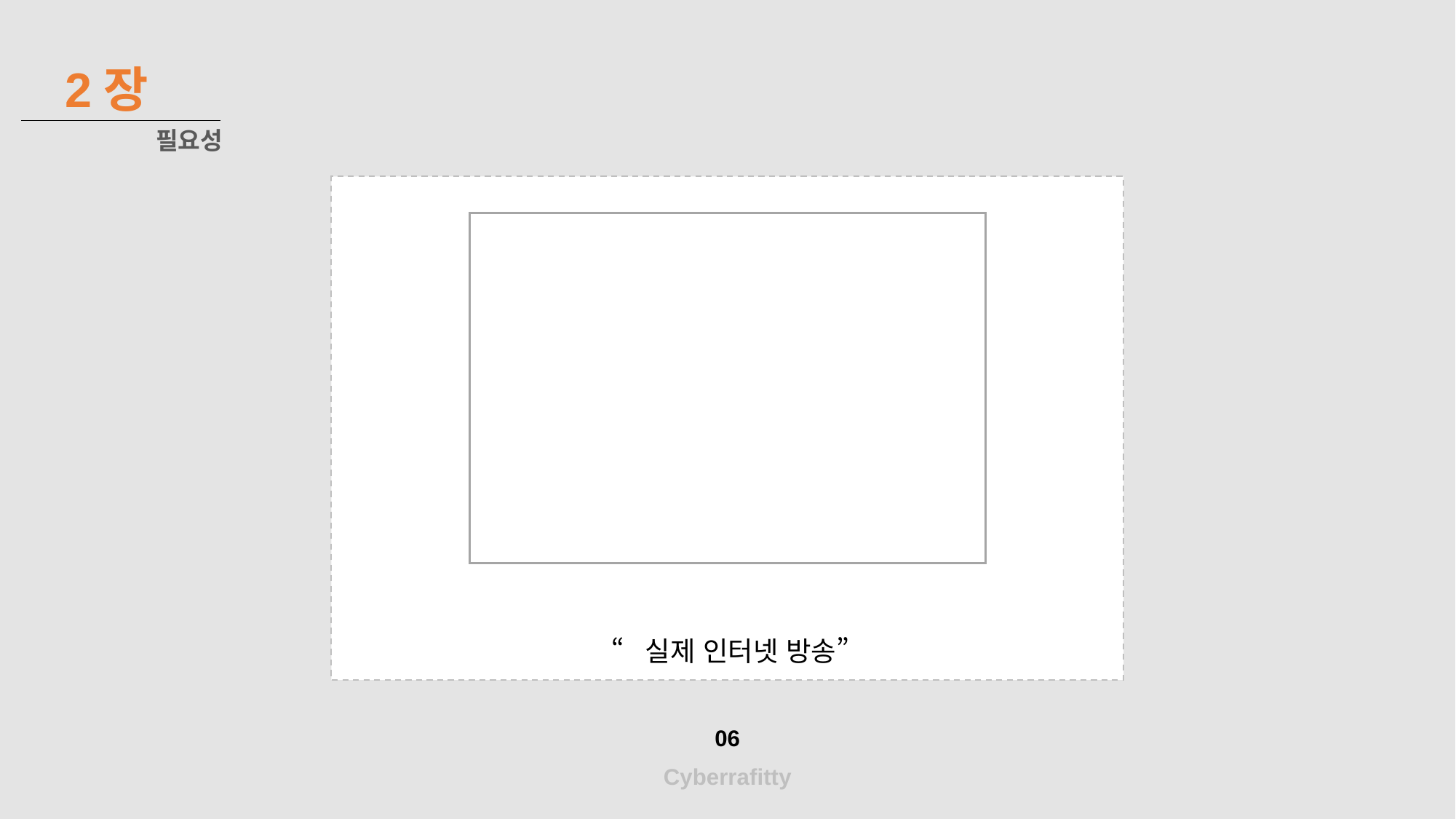

2장
필요성

“실제 인터넷 방송”
06
Cyberrafitty